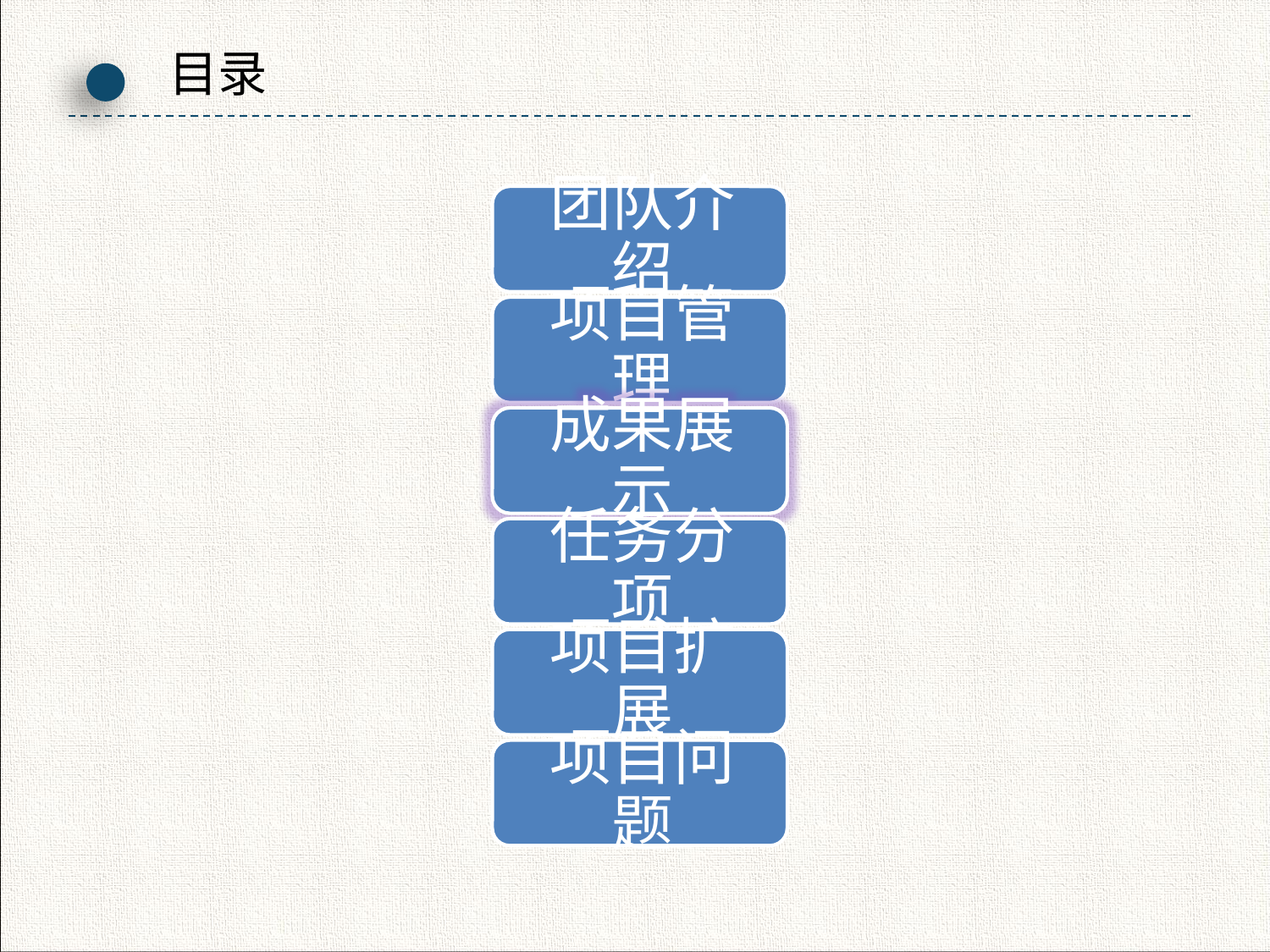

目录

团队介绍
项目管理
成果展示
任务分项
项目扩展
项目问题
点击添加文本
点击添加文本
点击添加文本
点击添加文本